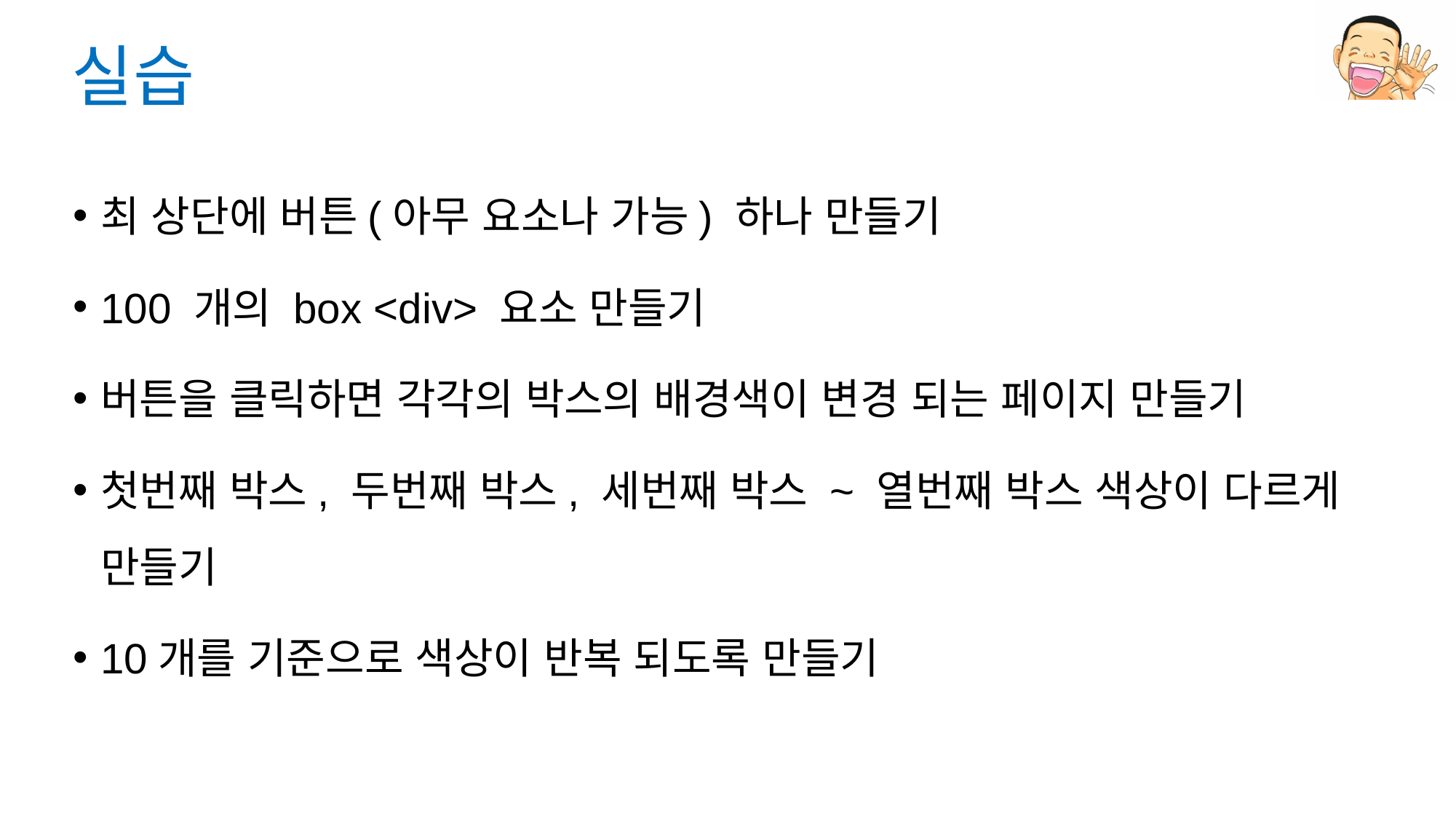

# 실습
최 상단에 버튼(아무 요소나 가능) 하나 만들기
100 개의 box <div> 요소 만들기
버튼을 클릭하면 각각의 박스의 배경색이 변경 되는 페이지 만들기
첫번째 박스, 두번째 박스, 세번째 박스 ~ 열번째 박스 색상이 다르게 만들기
10개를 기준으로 색상이 반복 되도록 만들기